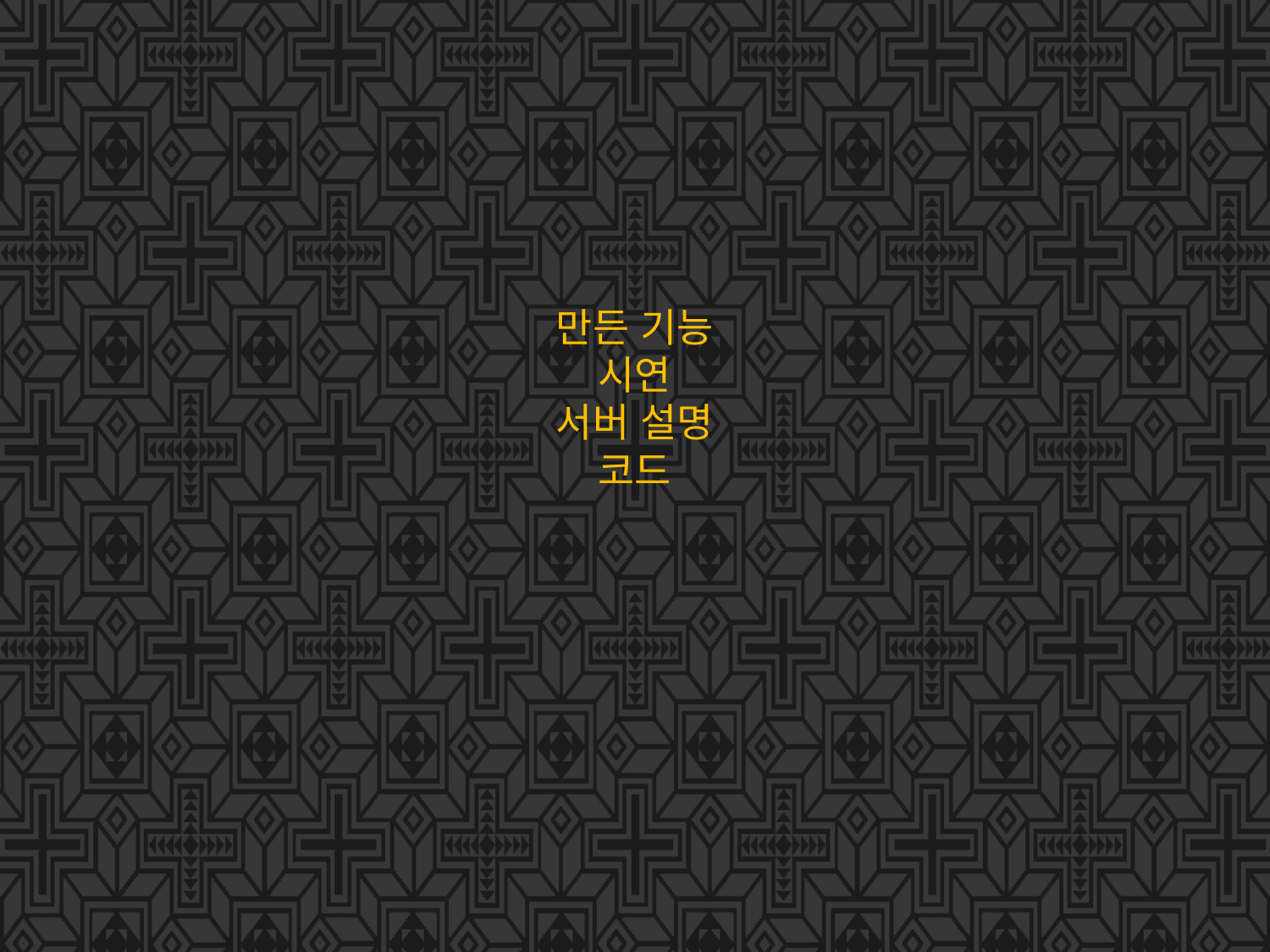

# 만든 기능 시연 서버 설명 코드